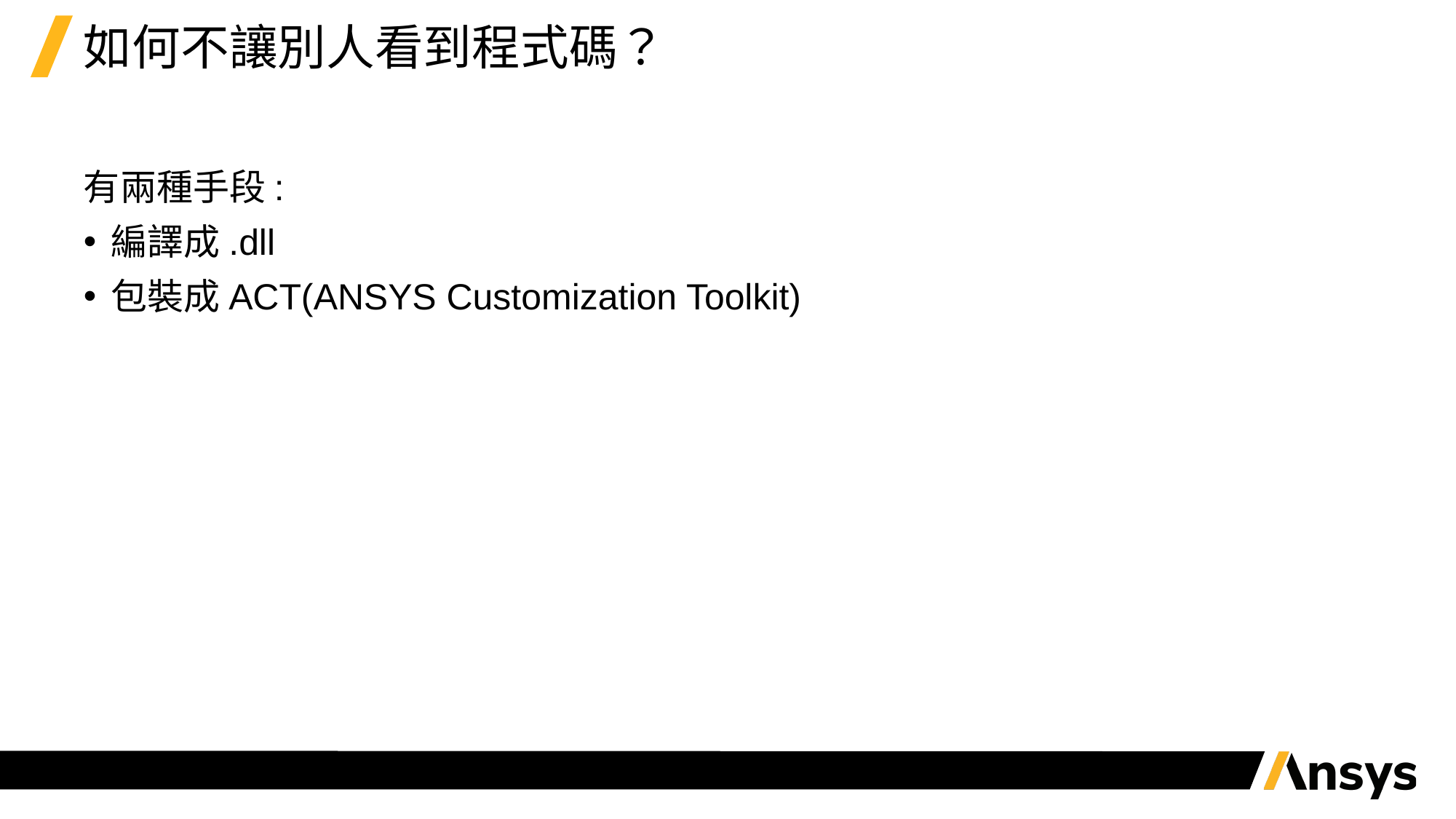

# 如何不讓別人看到程式碼？
有兩種手段:
編譯成.dll
包裝成ACT(ANSYS Customization Toolkit)